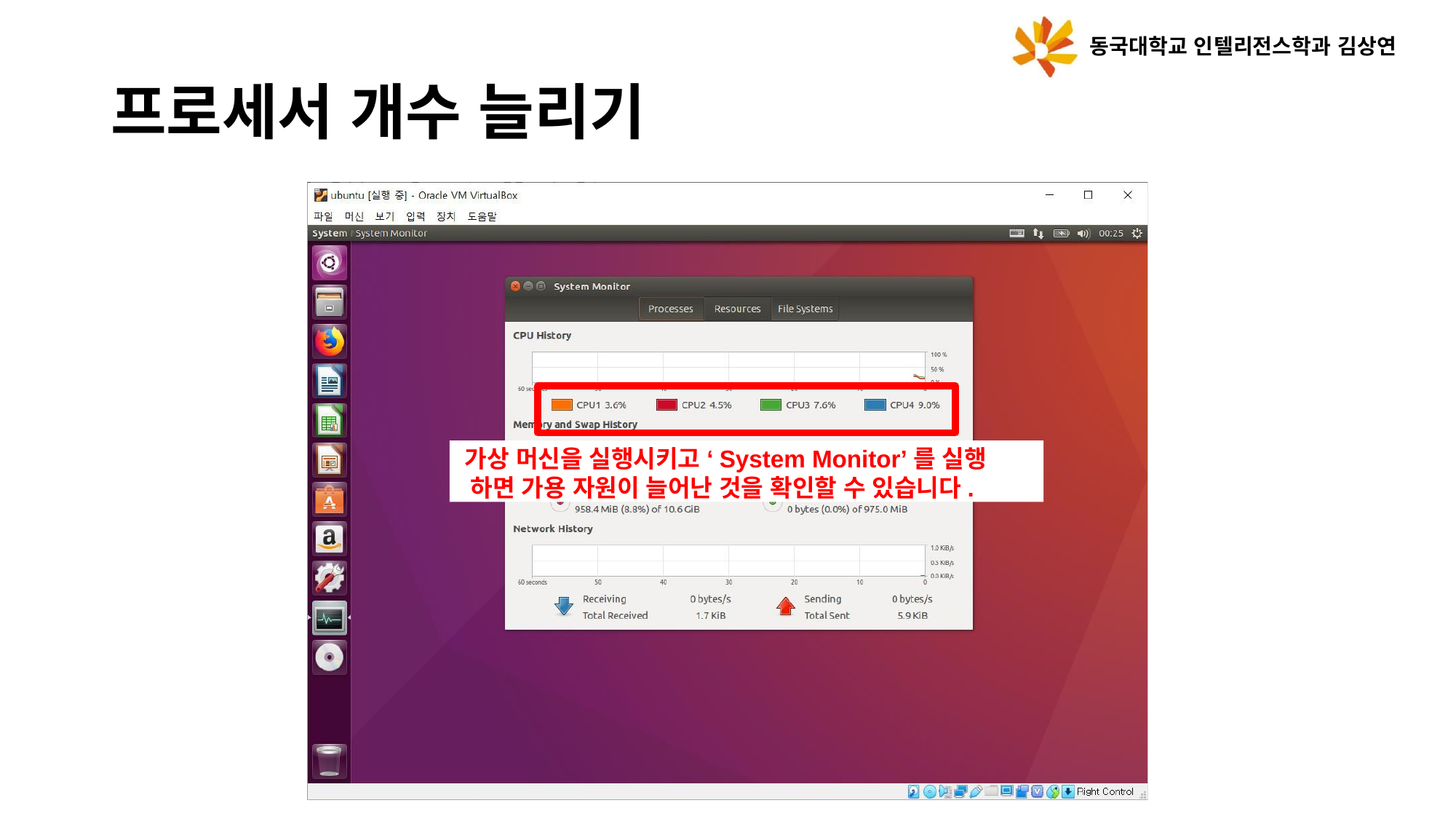

동국대학교 인텔리전스학과 김상연
# 프로세서 개수 늘리기

가상 머신을 실행시키고 ‘System Monitor’를 실행  하면 가용 자원이 늘어난 것을 확인할 수 있습니다.